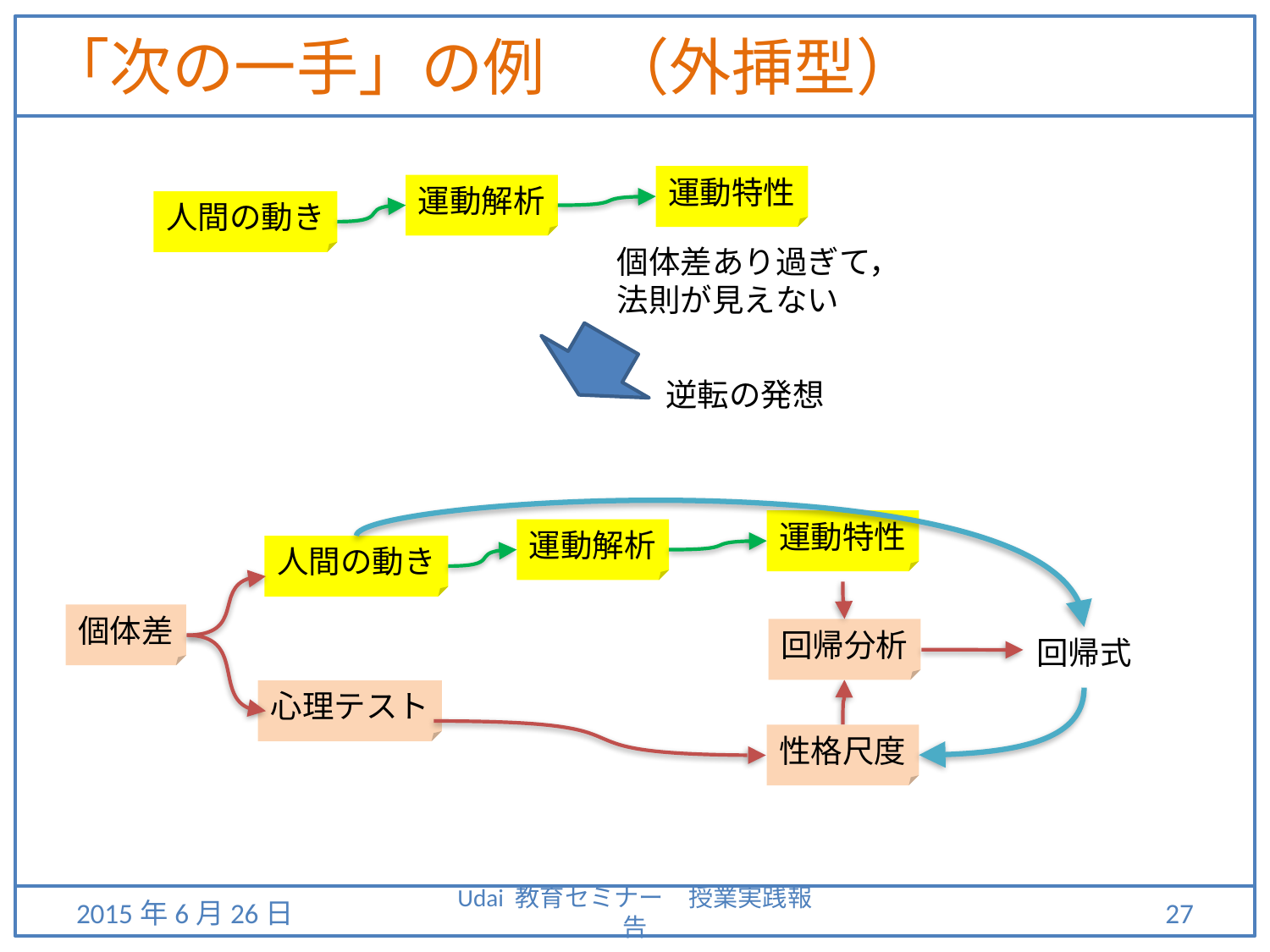

# 「次の一手」の例　（外挿型）
運動特性
運動解析
人間の動き
個体差あり過ぎて，
法則が見えない

逆転の発想
個体差
心理テスト
運動特性
運動解析
人間の動き
回帰分析
回帰式
性格尺度
2015年6月26日
Udai 教育セミナー　授業実践報告
27